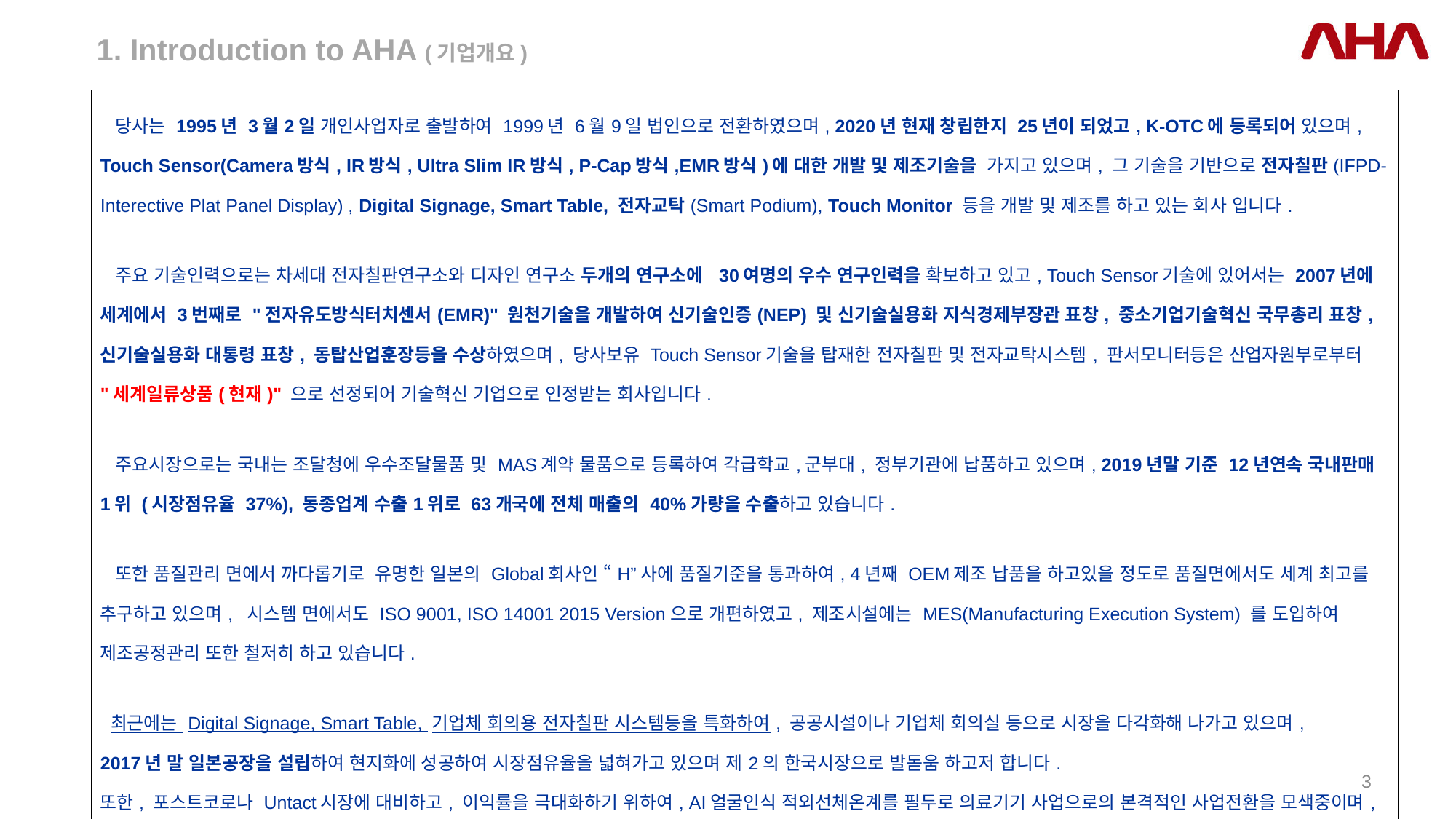

1. Introduction to AHA (기업개요)

| 당사는 1995년 3월2일 개인사업자로 출발하여 1999년 6월9일 법인으로 전환하였으며, 2020년 현재 창립한지 25년이 되었고, K-OTC에 등록되어 있으며, Touch Sensor(Camera방식, IR방식, Ultra Slim IR방식, P-Cap방식,EMR방식)에 대한 개발 및 제조기술을 가지고 있으며, 그 기술을 기반으로 전자칠판(IFPD-Interective Plat Panel Display) , Digital Signage, Smart Table, 전자교탁(Smart Podium), Touch Monitor 등을 개발 및 제조를 하고 있는 회사 입니다. 주요 기술인력으로는 차세대 전자칠판연구소와 디자인 연구소 두개의 연구소에 30여명의 우수 연구인력을 확보하고 있고, Touch Sensor기술에 있어서는 2007년에 세계에서 3번째로 "전자유도방식터치센서(EMR)" 원천기술을 개발하여 신기술인증(NEP) 및 신기술실용화 지식경제부장관 표창, 중소기업기술혁신 국무총리 표창, 신기술실용화 대통령 표창, 동탑산업훈장등을 수상하였으며, 당사보유 Touch Sensor기술을 탑재한 전자칠판 및 전자교탁시스템, 판서모니터등은 산업자원부로부터 "세계일류상품(현재)" 으로 선정되어 기술혁신 기업으로 인정받는 회사입니다. 주요시장으로는 국내는 조달청에 우수조달물품 및 MAS계약 물품으로 등록하여 각급학교,군부대, 정부기관에 납품하고 있으며, 2019년말 기준 12년연속 국내판매 1위 (시장점유율 37%), 동종업계 수출1위로 63개국에 전체 매출의 40%가량을 수출하고 있습니다. 또한 품질관리 면에서 까다롭기로 유명한 일본의 Global회사인 “H”사에 품질기준을 통과하여, 4년째 OEM제조 납품을 하고있을 정도로 품질면에서도 세계 최고를 추구하고 있으며, 시스템 면에서도 ISO 9001, ISO 14001 2015 Version으로 개편하였고, 제조시설에는 MES(Manufacturing Execution System) 를 도입하여 제조공정관리 또한 철저히 하고 있습니다. 최근에는 Digital Signage, Smart Table, 기업체 회의용 전자칠판 시스템등을 특화하여, 공공시설이나 기업체 회의실 등으로 시장을 다각화해 나가고 있으며, 2017년 말 일본공장을 설립하여 현지화에 성공하여 시장점유율을 넓혀가고 있으며 제2의 한국시장으로 발돋움 하고저 합니다. 또한, 포스트코로나 Untact시장에 대비하고, 이익률을 극대화하기 위하여, AI얼굴인식 적외선체온계를 필두로 의료기기 사업으로의 본격적인 사업전환을 모색중이며, 바이러스나 세균으로부터 Safety한 터치디스플레이로 경쟁업체대비 차별화 전략을 하고 있고, 전세계 아마존에 물품을 등록하여, 온라인 마케팅을 강화하고 있습니다. |
| --- |
3